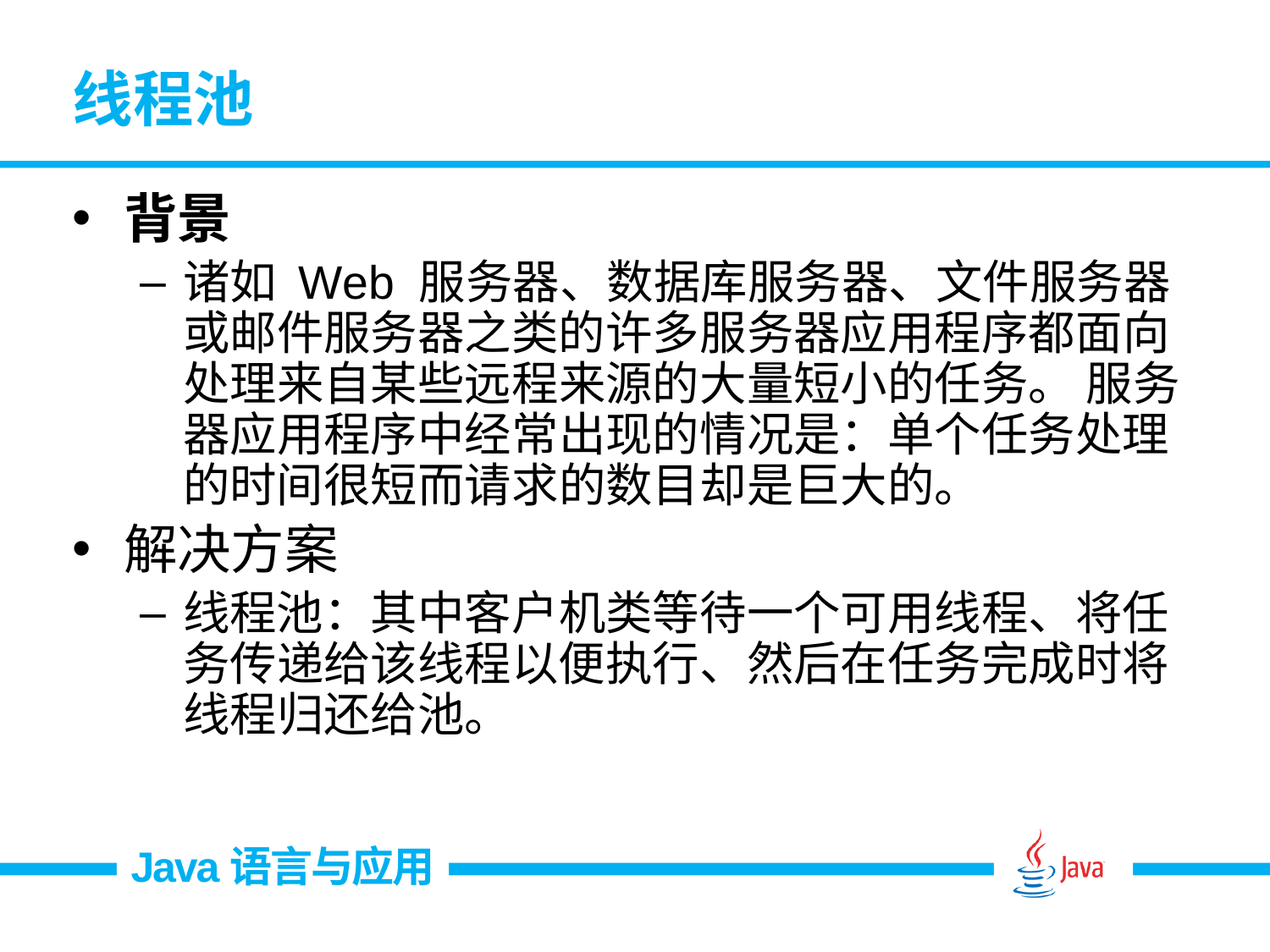

# 线程池
背景
诸如 Web 服务器、数据库服务器、文件服务器或邮件服务器之类的许多服务器应用程序都面向处理来自某些远程来源的大量短小的任务。 服务器应用程序中经常出现的情况是：单个任务处理的时间很短而请求的数目却是巨大的。
解决方案
线程池：其中客户机类等待一个可用线程、将任务传递给该线程以便执行、然后在任务完成时将线程归还给池。